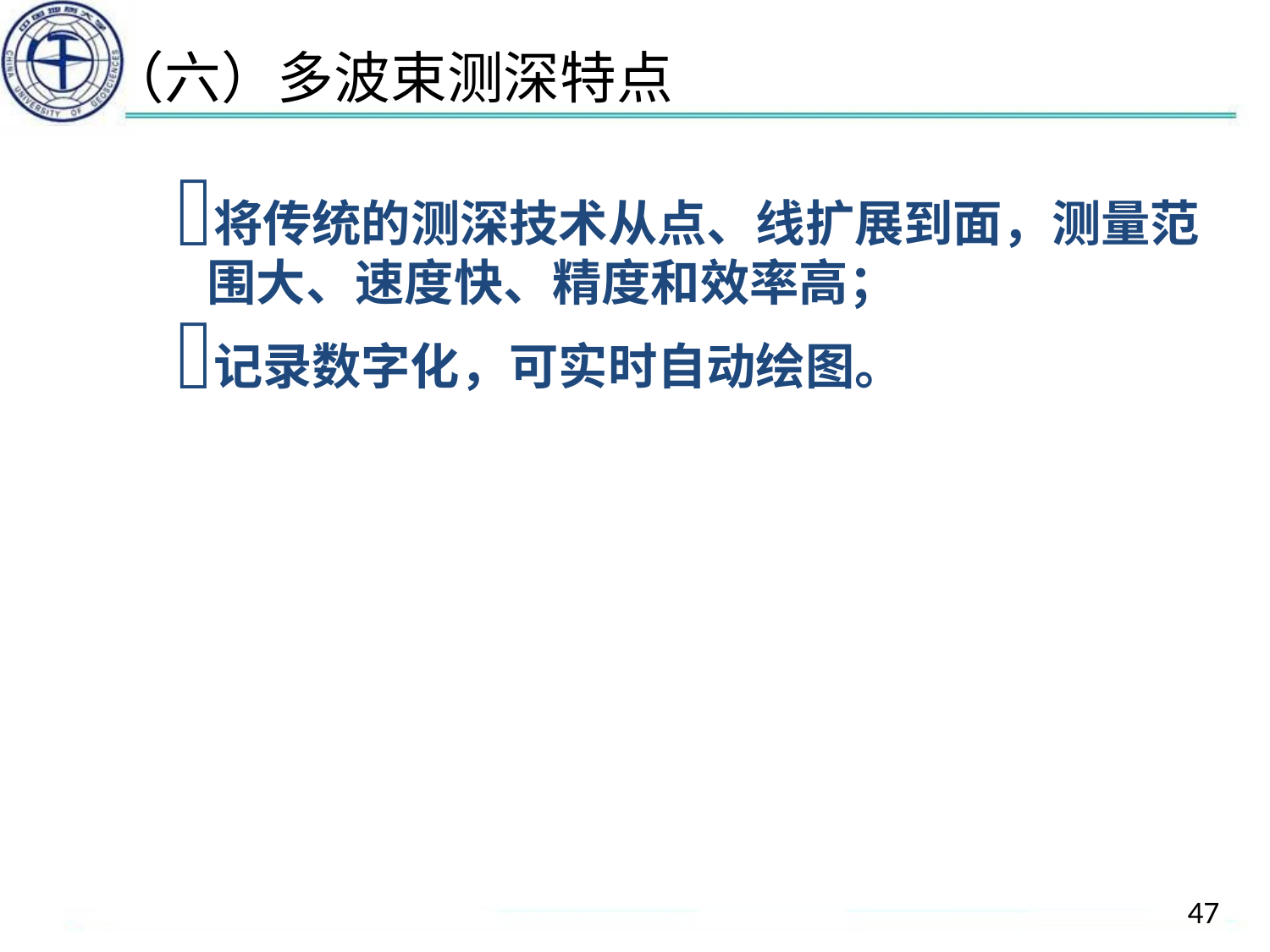

# （六）多波束测深特点
将传统的测深技术从点、线扩展到面，测量范围大、速度快、精度和效率高；
记录数字化，可实时自动绘图。

47